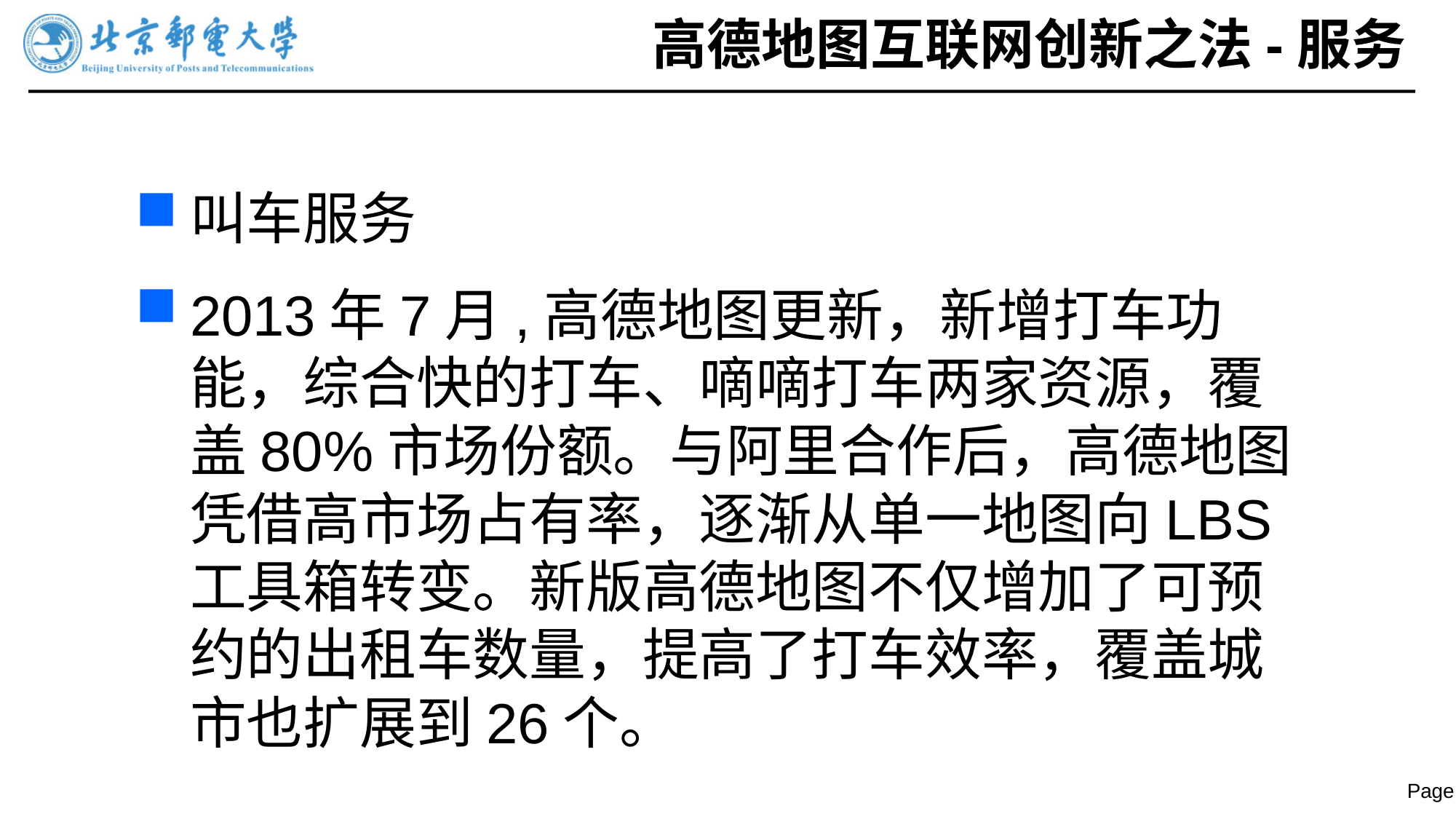

# 高德地图互联网创新之法-服务
叫车服务
2013年7月,高德地图更新，新增打车功能，综合快的打车、嘀嘀打车两家资源，覆盖80%市场份额。与阿里合作后，高德地图凭借高市场占有率，逐渐从单一地图向LBS工具箱转变。新版高德地图不仅增加了可预约的出租车数量，提高了打车效率，覆盖城市也扩展到26个。